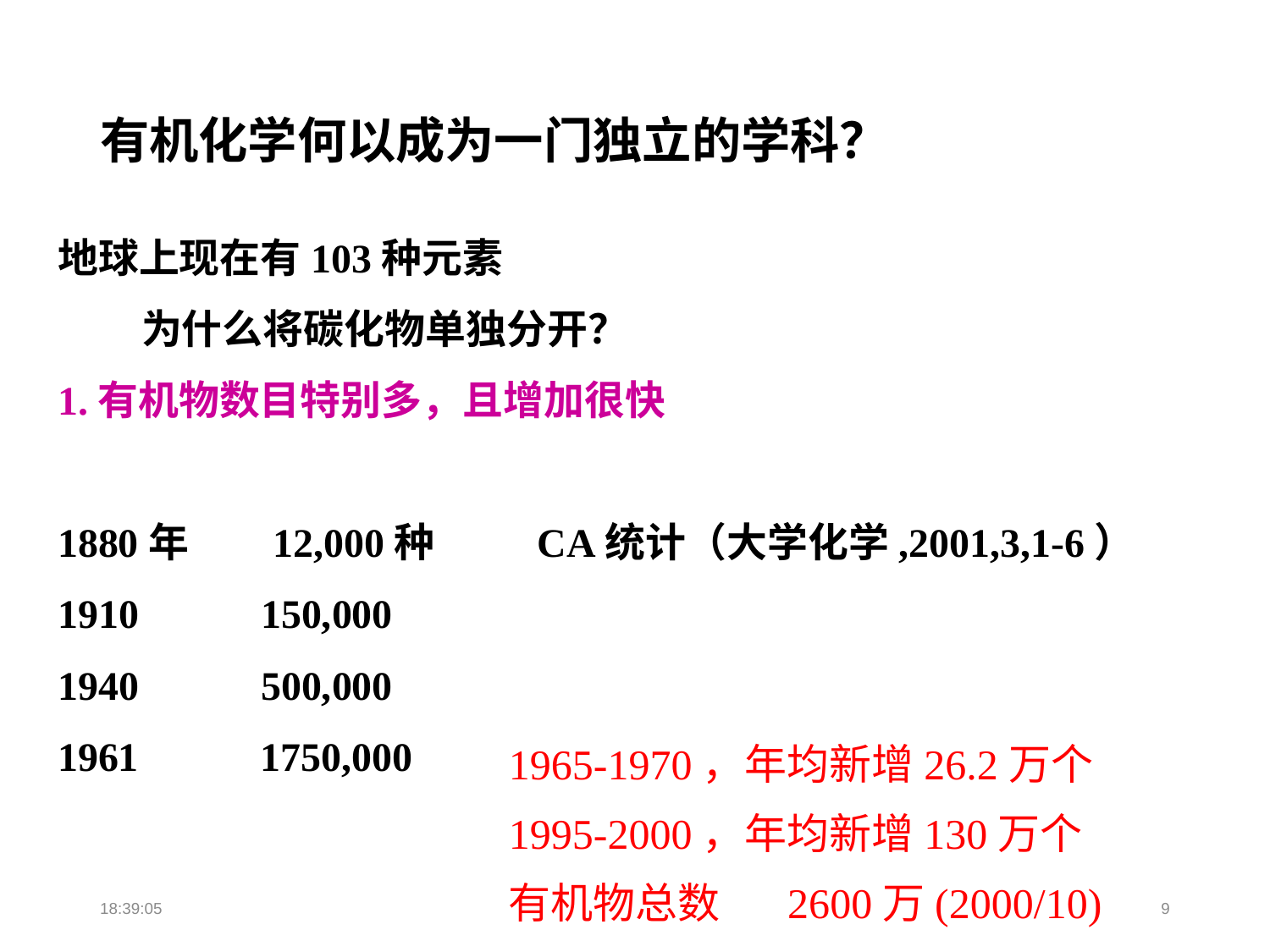

# 有机化学何以成为一门独立的学科？
地球上现在有103种元素
        为什么将碳化物单独分开？
1.有机物数目特别多，且增加很快

1880年        12,000种          CA统计（大学化学,2001,3,1-6）
            150,000
            500,000
1961            1750,000

1965-1970，年均新增26.2万个
1995-2000，年均新增130万个
有机物总数      2600万(2000/10)
18:39:05
9